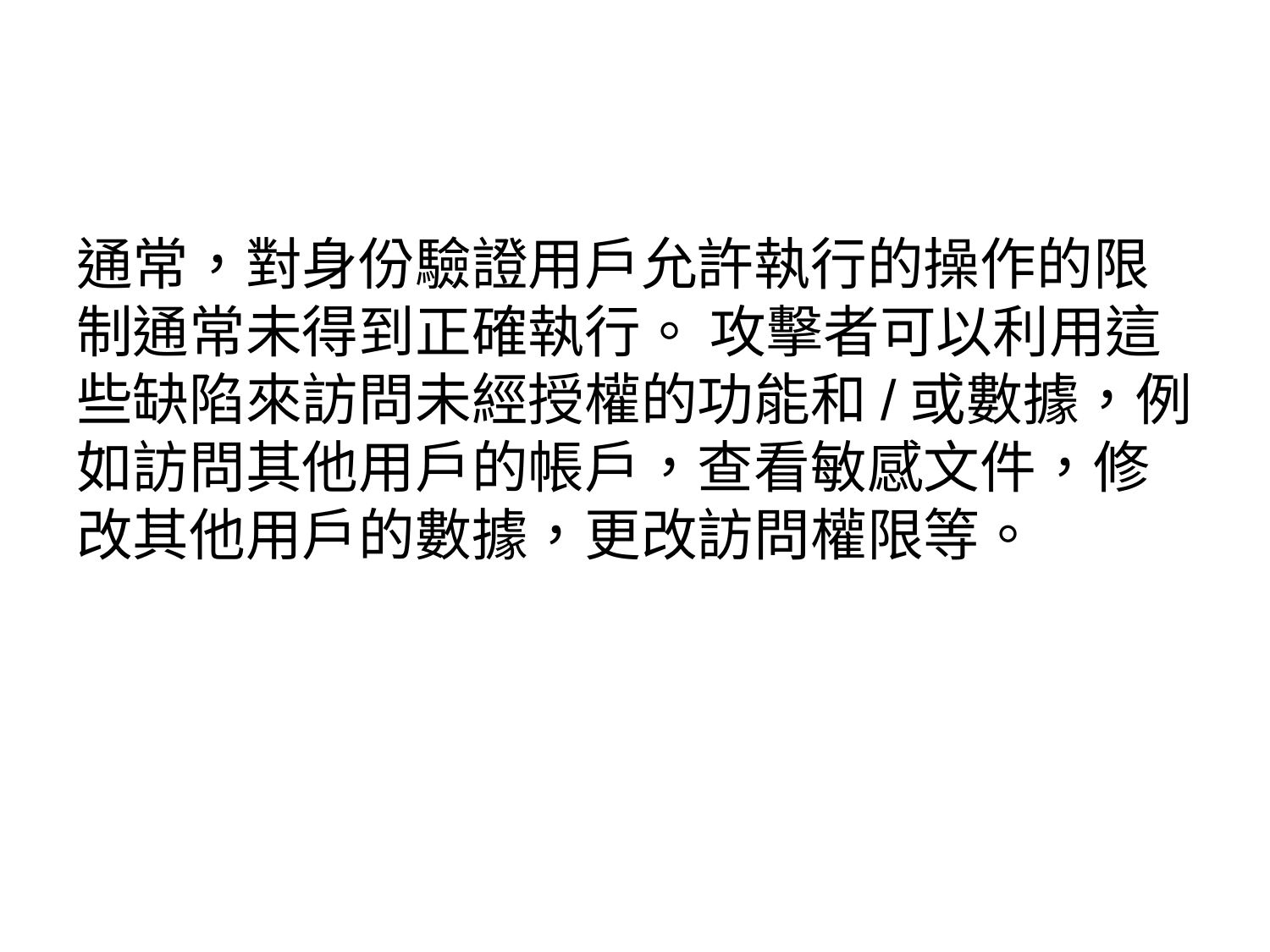

#
通常，對身份驗證用戶允許執行的操作的限制通常未得到正確執行。 攻擊者可以利用這些缺陷來訪問未經授權的功能和/或數據，例如訪問其他用戶的帳戶，查看敏感文件，修改其他用戶的數據，更改訪問權限等。